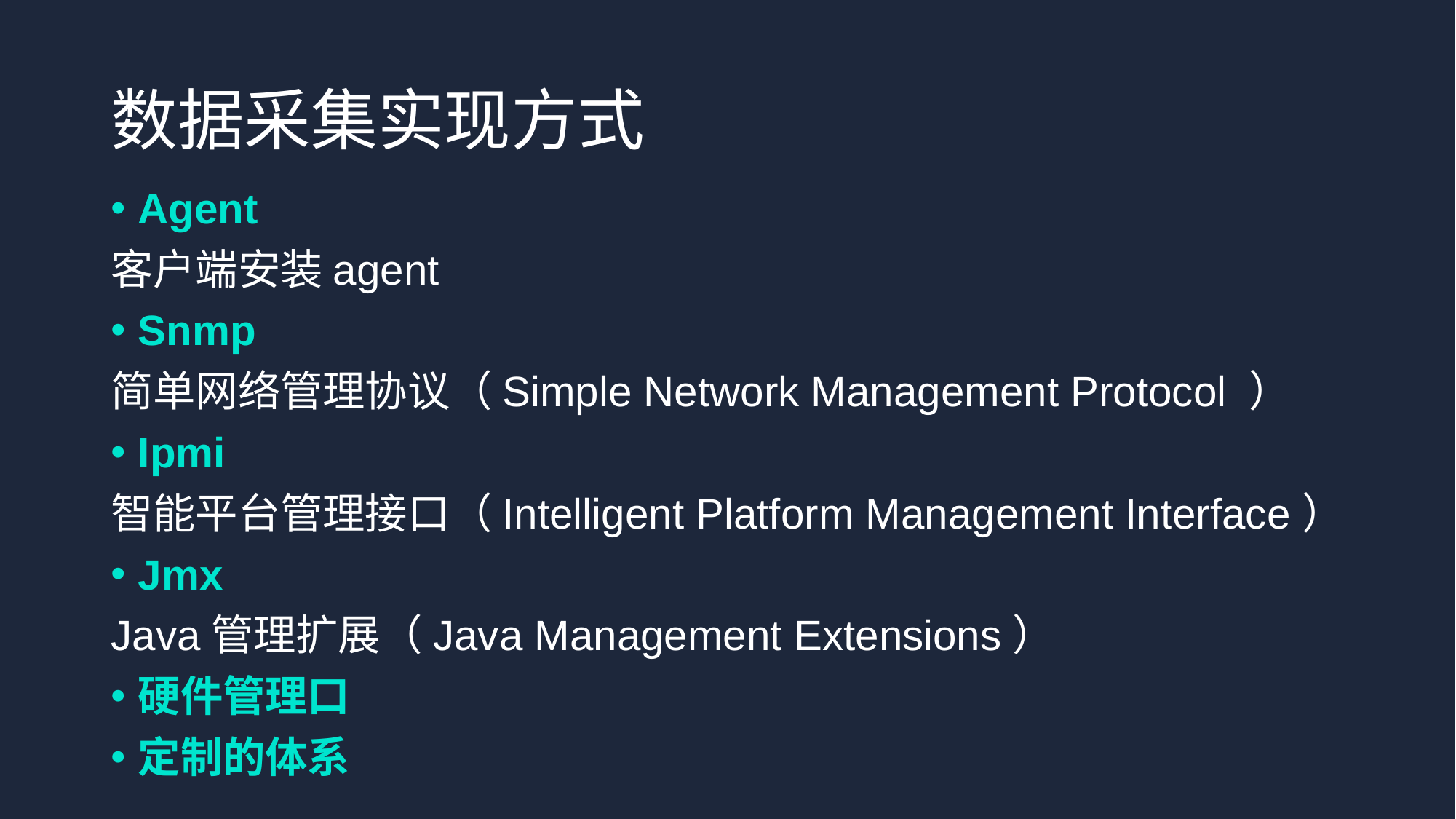

# 数据采集实现方式
Agent
客户端安装agent
Snmp
简单网络管理协议（Simple Network Management Protocol ）
Ipmi
智能平台管理接口（Intelligent Platform Management Interface）
Jmx
Java管理扩展（Java Management Extensions）
硬件管理口
定制的体系